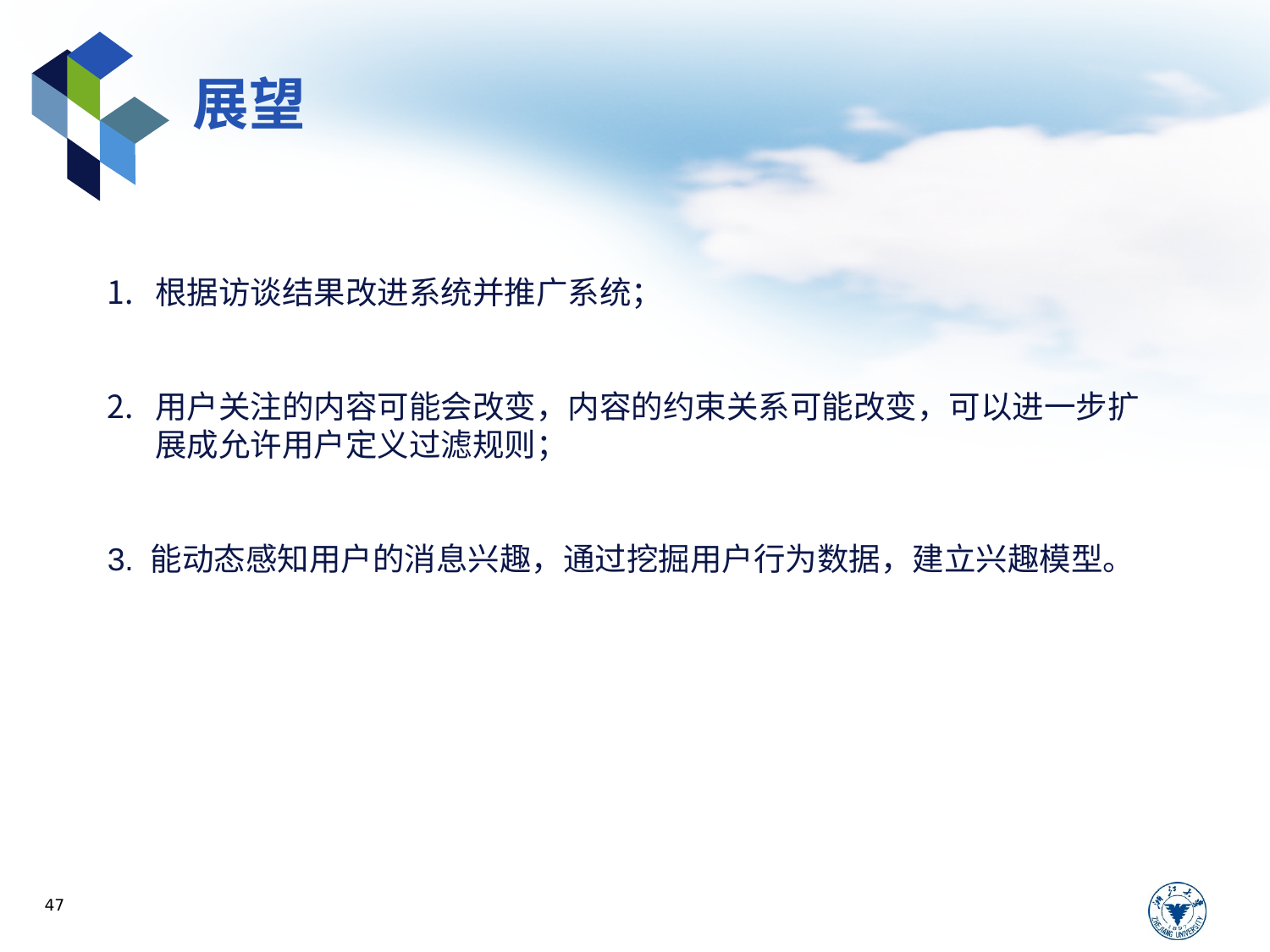

# 展望
根据访谈结果改进系统并推广系统；

用户关注的内容可能会改变，内容的约束关系可能改变，可以进一步扩展成允许用户定义过滤规则；

3. 能动态感知用户的消息兴趣，通过挖掘用户行为数据，建立兴趣模型。

47